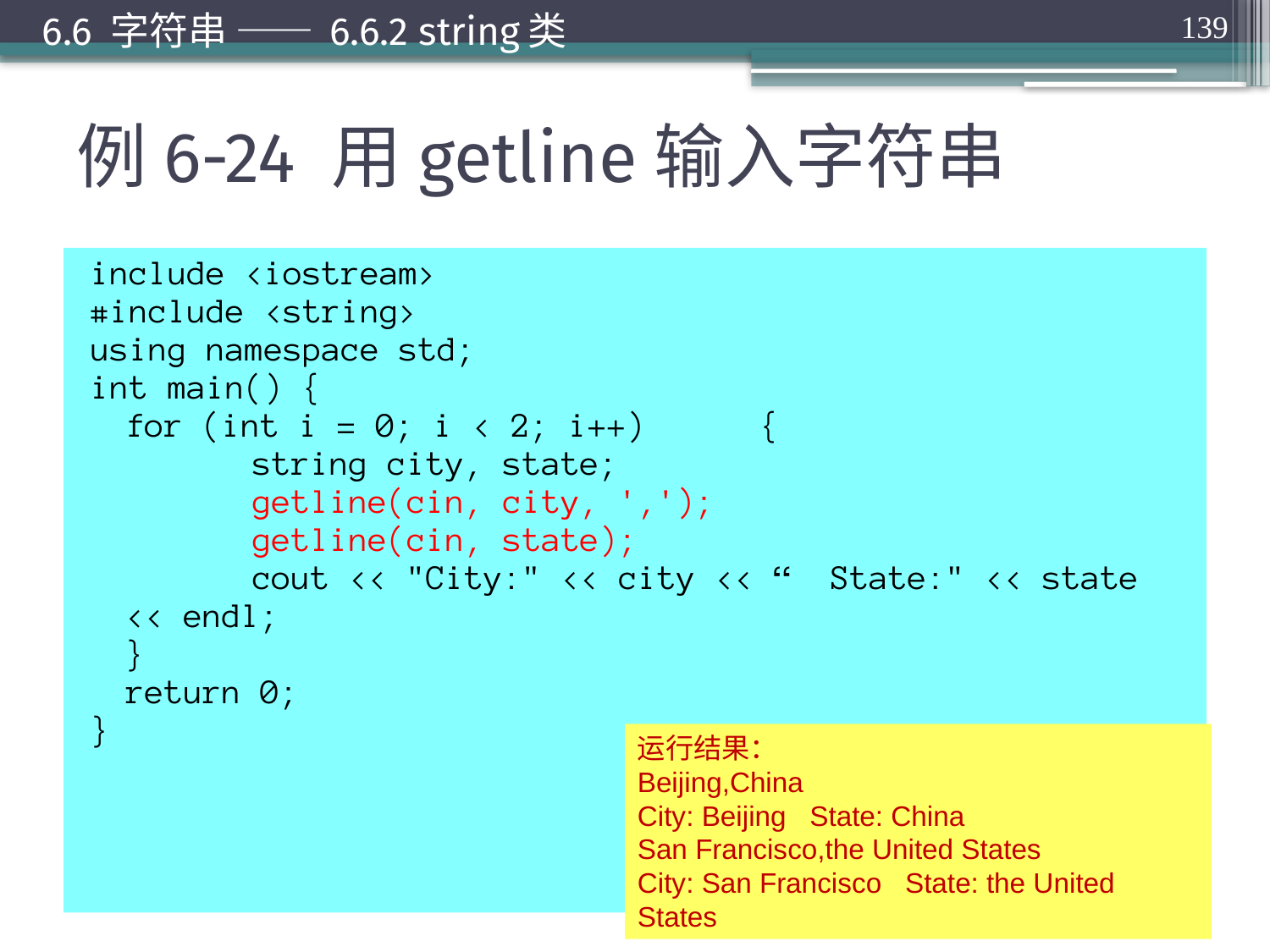

6.6 字符串 —— 6.6.2 string类
139
# 例6-24 用getline输入字符串
include <iostream>
#include <string>
using namespace std;
int main() {
	for (int i = 0; i < 2; i++)	{
		string city, state;
		getline(cin, city, ',');
		getline(cin, state);
		cout << "City:" << city << “  State:" << state << endl;
	}
	return 0;
}
运行结果：
Beijing,China
City: Beijing   State: China
San Francisco,the United States
City: San Francisco   State: the United States